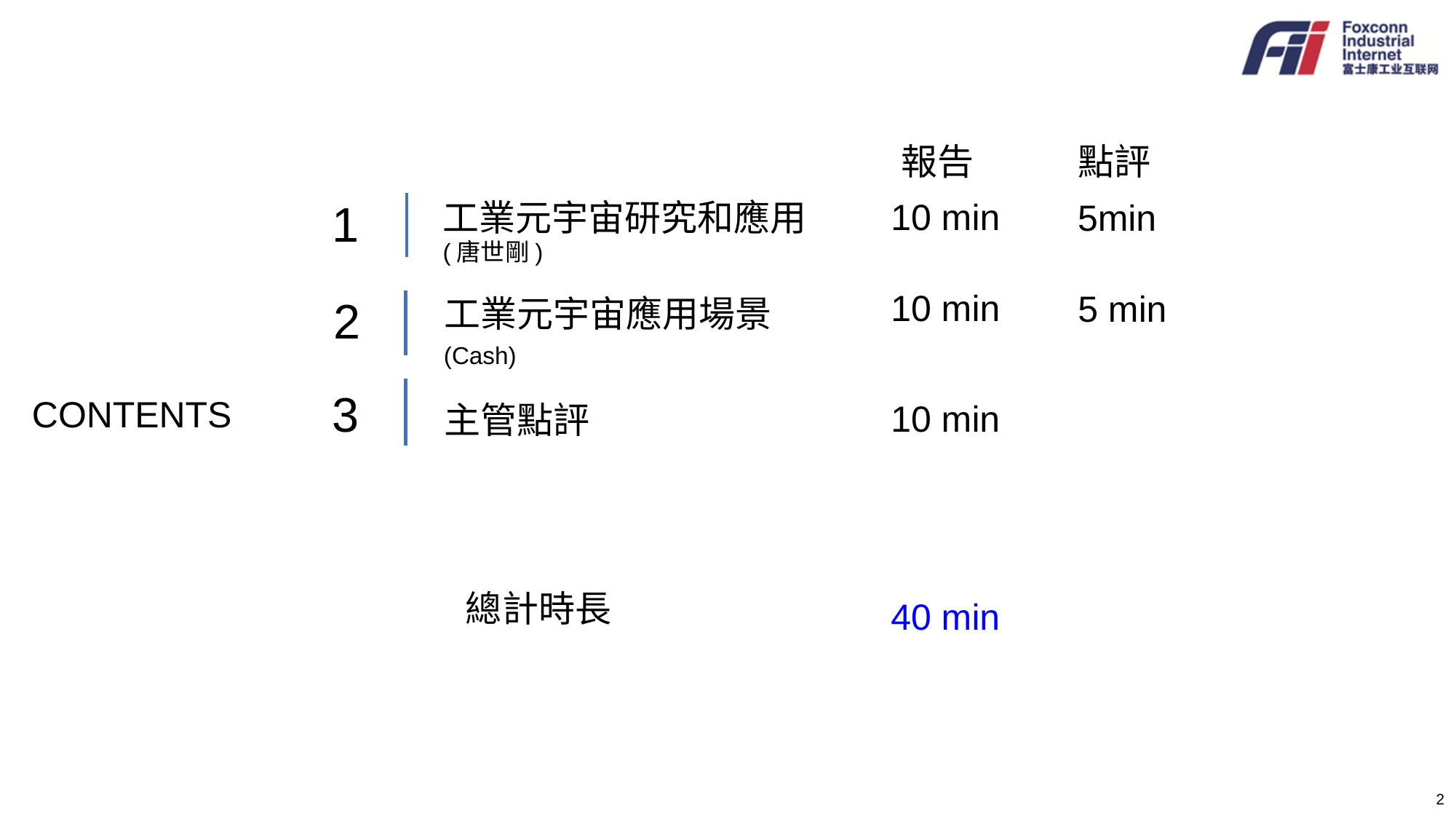

報告
點評
1
10 min
工業元宇宙研究和應用
5min
(唐世剛)
10 min
5 min
2
工業元宇宙應用場景
(Cash)
3
CONTENTS
10 min
主管點評
總計時長
40 min
2